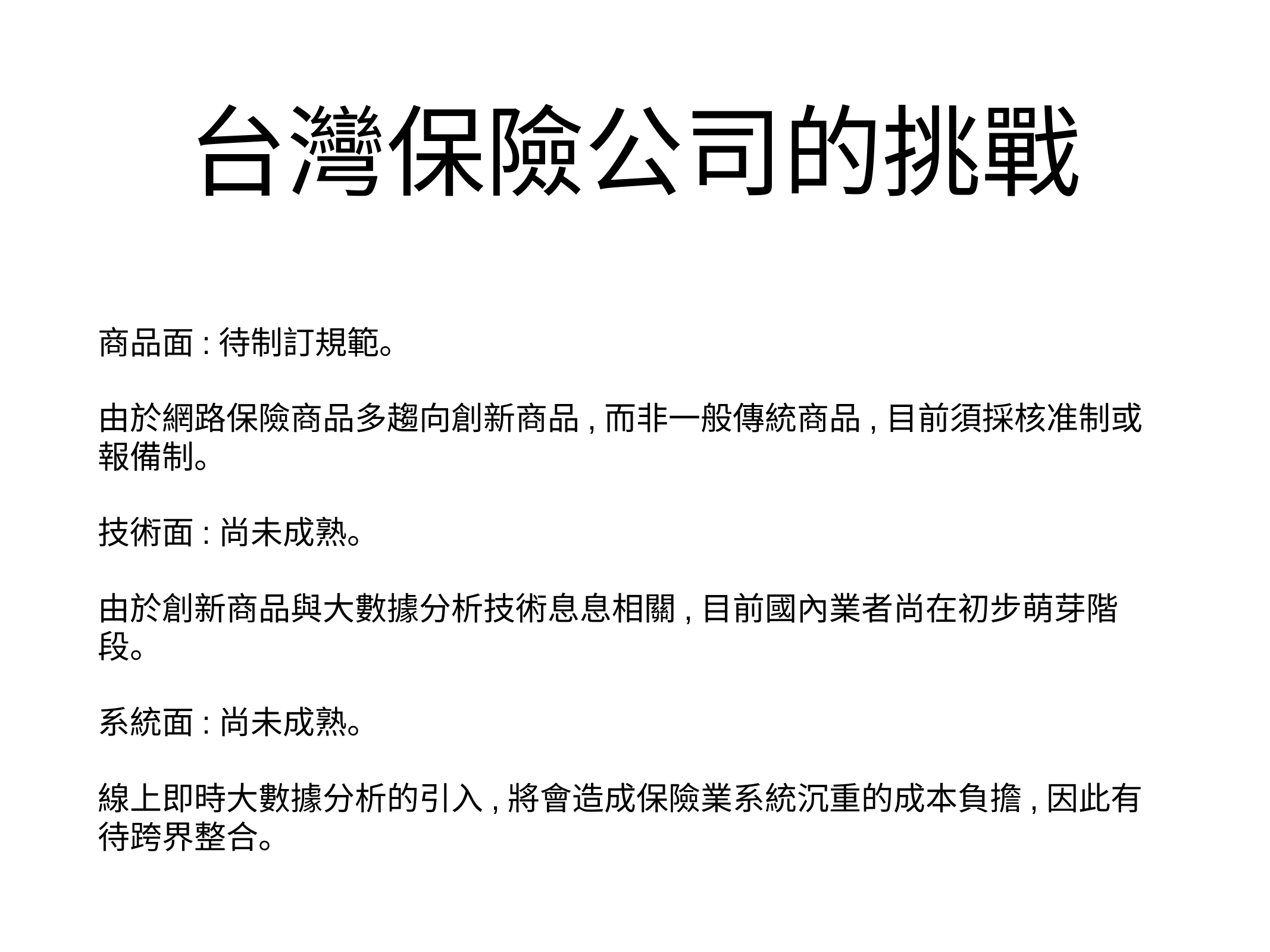

# 台灣保險公司的挑戰

商品面:待制訂規範。
由於網路保險商品多趨向創新商品,而非一般傳統商品,目前須採核准制或報備制。
技術面:尚未成熟。
由於創新商品與大數據分析技術息息相關,目前國內業者尚在初步萌芽階段。
系統面:尚未成熟。
線上即時大數據分析的引入,將會造成保險業系統沉重的成本負擔,因此有待跨界整合。
8